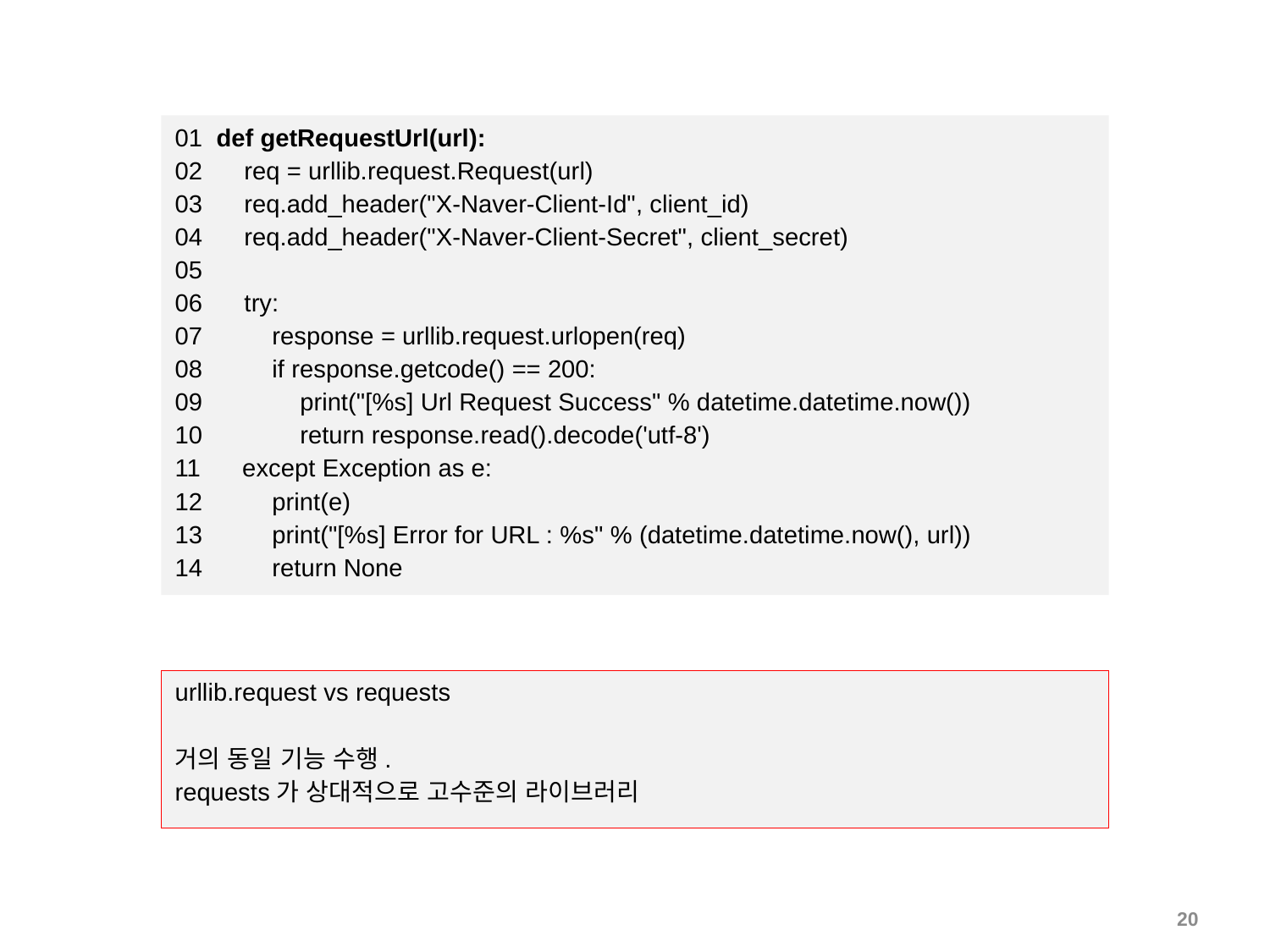

01  def getRequestUrl(url):
02      req = urllib.request.Request(url)
03      req.add_header("X-Naver-Client-Id", client_id)
04      req.add_header("X-Naver-Client-Secret", client_secret)
05
06      try:
07          response = urllib.request.urlopen(req)
08          if response.getcode() == 200:
09              print("[%s] Url Request Success" % datetime.datetime.now())
10              return response.read().decode('utf-8')
11      except Exception as e:
12          print(e)
13          print("[%s] Error for URL : %s" % (datetime.datetime.now(), url))
14          return None
urllib.request vs requests

거의 동일 기능 수행.
requests가 상대적으로 고수준의 라이브러리

20